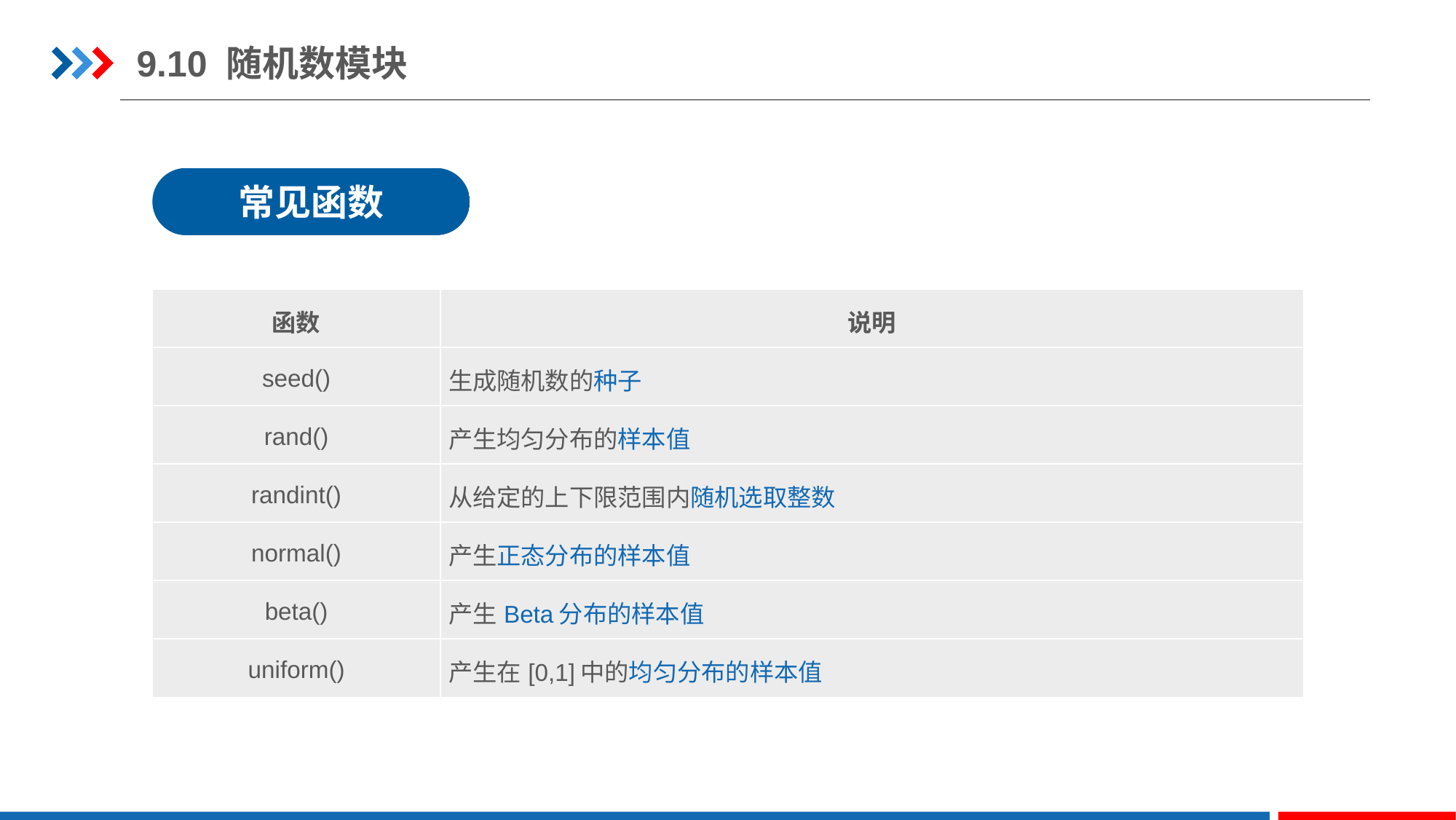

9.10 随机数模块
常见函数
| 函数 | 说明 |
| --- | --- |
| seed() | 生成随机数的种子 |
| rand() | 产生均匀分布的样本值 |
| randint() | 从给定的上下限范围内随机选取整数 |
| normal() | 产生正态分布的样本值 |
| beta() | 产生Beta分布的样本值 |
| uniform() | 产生在[0,1]中的均匀分布的样本值 |